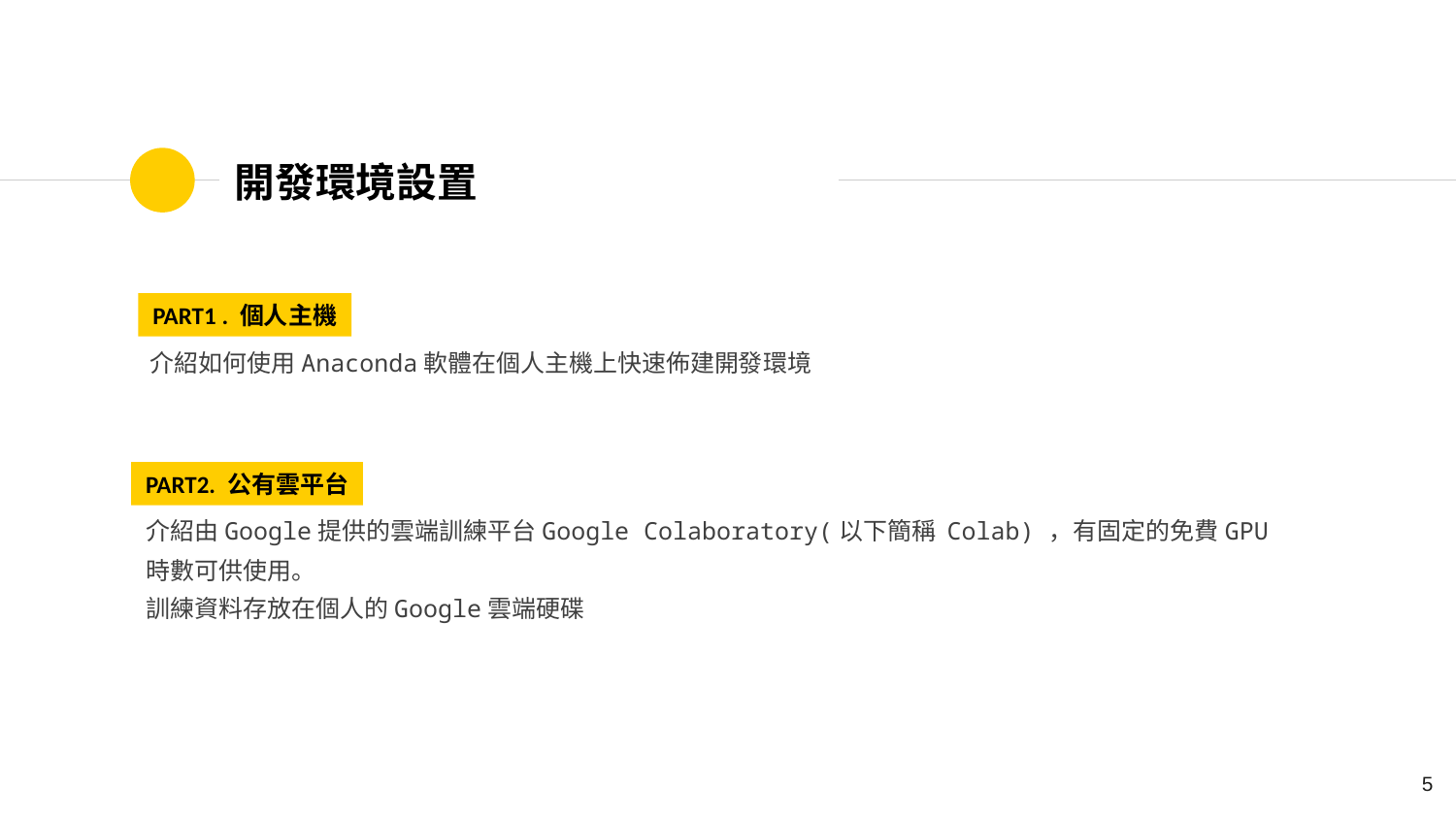

# 開發環境設置
PART1 . 個人主機
介紹如何使用Anaconda軟體在個人主機上快速佈建開發環境
PART2. 公有雲平台
介紹由Google提供的雲端訓練平台Google Colaboratory(以下簡稱 Colab) ，有固定的免費GPU時數可供使用。
訓練資料存放在個人的Google雲端硬碟
5